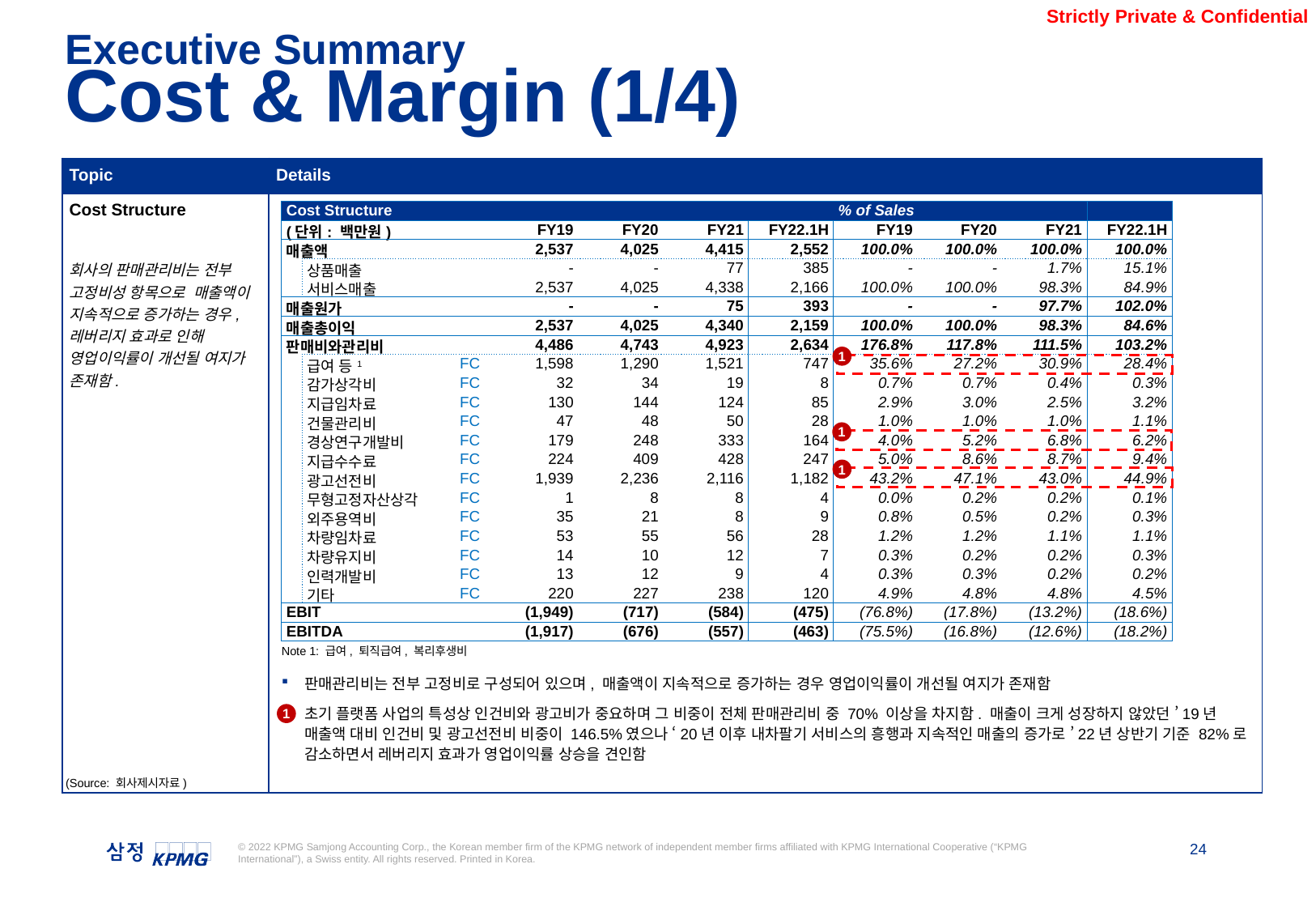

Executive Summary
Cost & Margin (1/4)
| Topic | Details |
| --- | --- |
| Cost Structure 회사의 판매관리비는 전부 고정비성 항목으로 매출액이 지속적으로 증가하는 경우, 레버리지 효과로 인해 영업이익률이 개선될 여지가 존재함. |  |
| Cost Structure |  |  |  |  |  |  | % of Sales |  |  |  |
| --- | --- | --- | --- | --- | --- | --- | --- | --- | --- | --- |
| (단위: 백만원) |  |  | FY19 | FY20 | FY21 | FY22.1H | FY19 | FY20 | FY21 | FY22.1H |
| 매출액 |  |  | 2,537 | 4,025 | 4,415 | 2,552 | 100.0% | 100.0% | 100.0% | 100.0% |
|  | 상품매출 |  | - | - | 77 | 385 | - | - | 1.7% | 15.1% |
|  | 서비스매출 |  | 2,537 | 4,025 | 4,338 | 2,166 | 100.0% | 100.0% | 98.3% | 84.9% |
| 매출원가 |  |  | - | - | 75 | 393 | - | - | 97.7% | 102.0% |
| 매출총이익 |  |  | 2,537 | 4,025 | 4,340 | 2,159 | 100.0% | 100.0% | 98.3% | 84.6% |
| 판매비와관리비 |  |  | 4,486 | 4,743 | 4,923 | 2,634 | 176.8% | 117.8% | 111.5% | 103.2% |
|  | 급여 등1 | FC | 1,598 | 1,290 | 1,521 | 747 | 35.6% | 27.2% | 30.9% | 28.4% |
|  | 감가상각비 | FC | 32 | 34 | 19 | 8 | 0.7% | 0.7% | 0.4% | 0.3% |
|  | 지급임차료 | FC | 130 | 144 | 124 | 85 | 2.9% | 3.0% | 2.5% | 3.2% |
|  | 건물관리비 | FC | 47 | 48 | 50 | 28 | 1.0% | 1.0% | 1.0% | 1.1% |
|  | 경상연구개발비 | FC | 179 | 248 | 333 | 164 | 4.0% | 5.2% | 6.8% | 6.2% |
|  | 지급수수료 | FC | 224 | 409 | 428 | 247 | 5.0% | 8.6% | 8.7% | 9.4% |
|  | 광고선전비 | FC | 1,939 | 2,236 | 2,116 | 1,182 | 43.2% | 47.1% | 43.0% | 44.9% |
|  | 무형고정자산상각 | FC | 1 | 8 | 8 | 4 | 0.0% | 0.2% | 0.2% | 0.1% |
|  | 외주용역비 | FC | 35 | 21 | 8 | 9 | 0.8% | 0.5% | 0.2% | 0.3% |
|  | 차량임차료 | FC | 53 | 55 | 56 | 28 | 1.2% | 1.2% | 1.1% | 1.1% |
|  | 차량유지비 | FC | 14 | 10 | 12 | 7 | 0.3% | 0.2% | 0.2% | 0.3% |
|  | 인력개발비 | FC | 13 | 12 | 9 | 4 | 0.3% | 0.3% | 0.2% | 0.2% |
|  | 기타 | FC | 220 | 227 | 238 | 120 | 4.9% | 4.8% | 4.8% | 4.5% |
| EBIT |  |  | (1,949) | (717) | (584) | (475) | (76.8%) | (17.8%) | (13.2%) | (18.6%) |
| EBITDA |  |  | (1,917) | (676) | (557) | (463) | (75.5%) | (16.8%) | (12.6%) | (18.2%) |
1

1

1

Note 1: 급여, 퇴직급여, 복리후생비
판매관리비는 전부 고정비로 구성되어 있으며, 매출액이 지속적으로 증가하는 경우 영업이익률이 개선될 여지가 존재함
초기 플랫폼 사업의 특성상 인건비와 광고비가 중요하며 그 비중이 전체 판매관리비 중 70% 이상을 차지함. 매출이 크게 성장하지 않았던 ’19년 매출액 대비 인건비 및 광고선전비 비중이 146.5%였으나 ‘20년 이후 내차팔기 서비스의 흥행과 지속적인 매출의 증가로 ’22년 상반기 기준 82%로 감소하면서 레버리지 효과가 영업이익률 상승을 견인함
1
(Source: 회사제시자료)